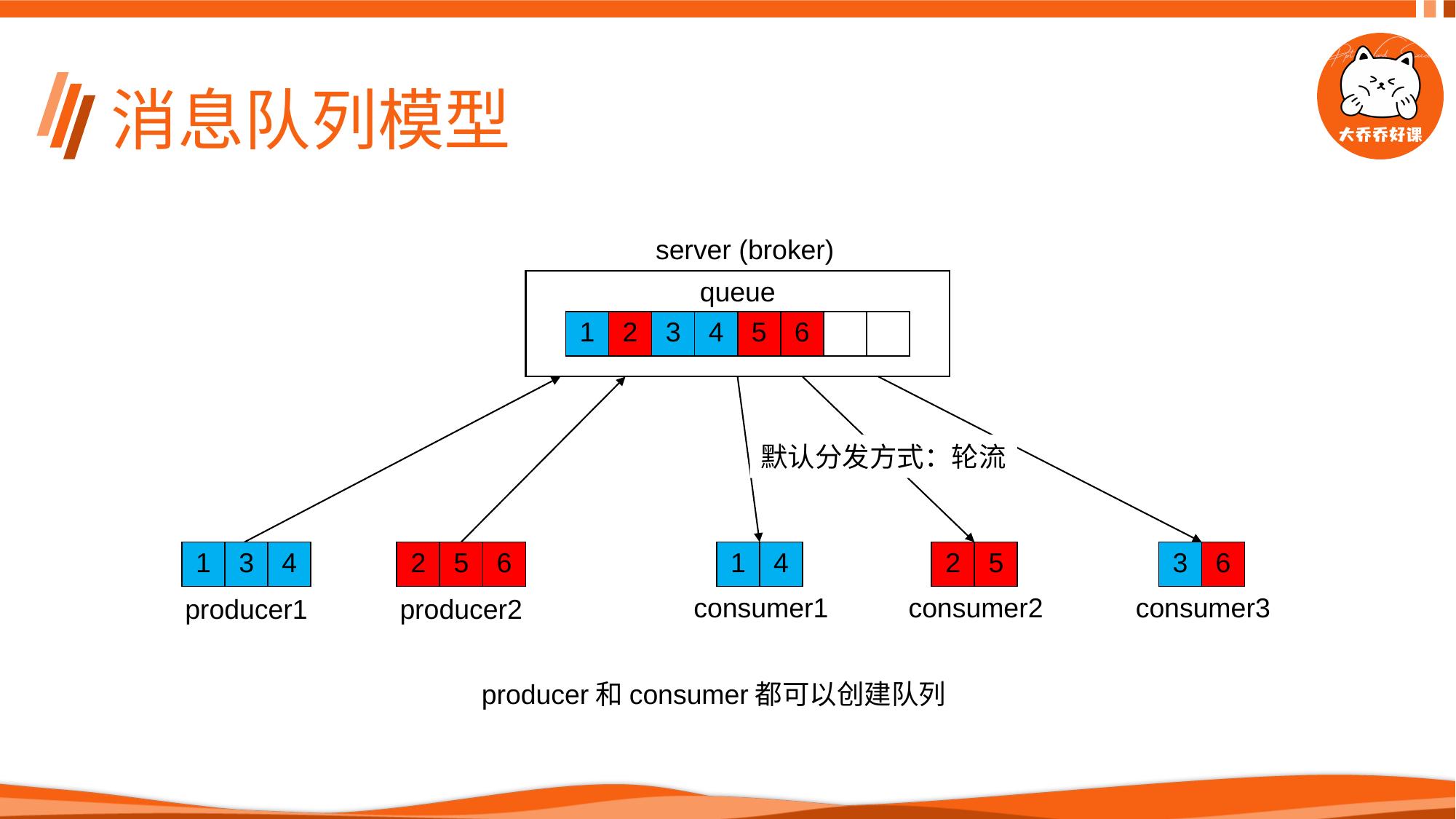

# 消息队列模型
server (broker)
queue

| 1 | 2 | 3 | 4 | 5 | 6 |  |  |
| --- | --- | --- | --- | --- | --- | --- | --- |
默认分发方式：轮流
| 1 | 3 | 4 |
| --- | --- | --- |
| 2 | 5 | 6 |
| --- | --- | --- |
| 1 | 4 |
| --- | --- |
| 2 | 5 |
| --- | --- |
| 3 | 6 |
| --- | --- |
consumer1
consumer2
consumer3
producer1
producer2
producer和consumer都可以创建队列